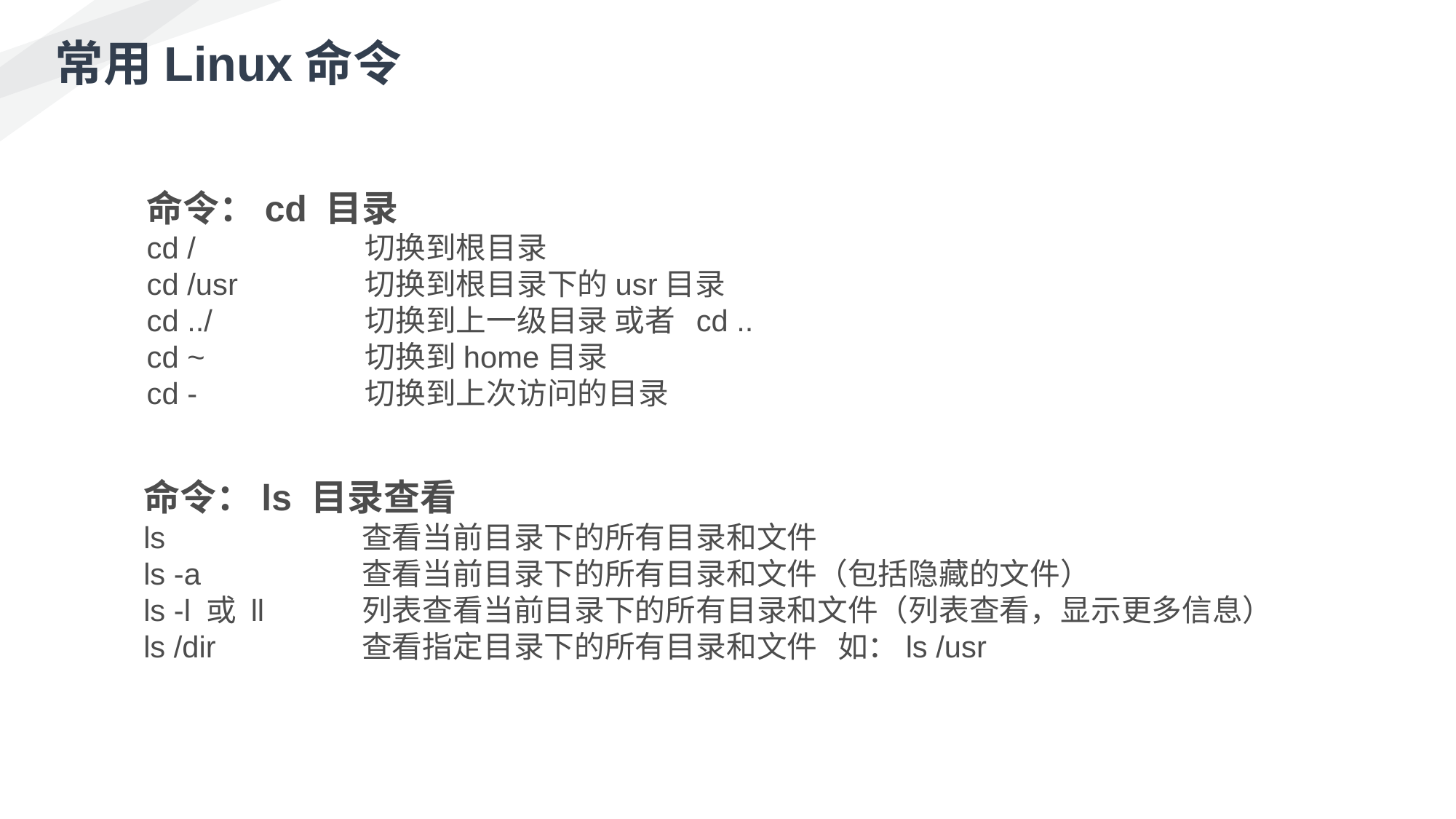

常用Linux命令

命令：cd 目录
cd /        	切换到根目录
cd /usr        	切换到根目录下的usr目录
cd ../        	切换到上一级目录 或者  cd ..
cd ~        	切换到home目录
cd -        	切换到上次访问的目录
命令：ls 目录查看
ls                	查看当前目录下的所有目录和文件
ls -a           	查看当前目录下的所有目录和文件（包括隐藏的文件）
ls -l 或 ll       	列表查看当前目录下的所有目录和文件（列表查看，显示更多信息）
ls /dir            	查看指定目录下的所有目录和文件   如：ls /usr